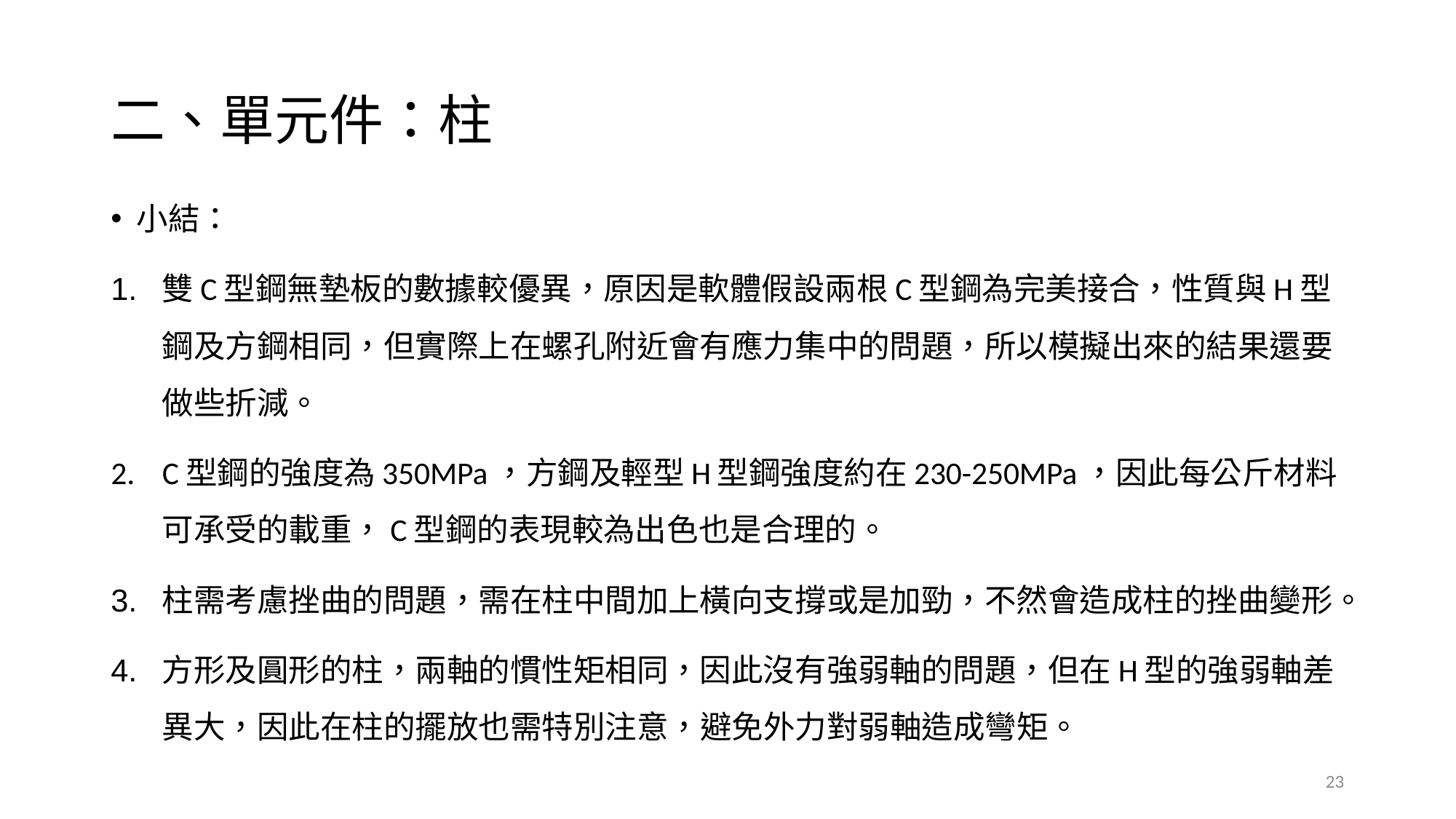

# 二、單元件：柱
小結：
雙C型鋼無墊板的數據較優異，原因是軟體假設兩根C型鋼為完美接合，性質與H型鋼及方鋼相同，但實際上在螺孔附近會有應力集中的問題，所以模擬出來的結果還要做些折減。
C型鋼的強度為350MPa，方鋼及輕型H型鋼強度約在230-250MPa，因此每公斤材料可承受的載重，C型鋼的表現較為出色也是合理的。
柱需考慮挫曲的問題，需在柱中間加上橫向支撐或是加勁，不然會造成柱的挫曲變形。
方形及圓形的柱，兩軸的慣性矩相同，因此沒有強弱軸的問題，但在H型的強弱軸差異大，因此在柱的擺放也需特別注意，避免外力對弱軸造成彎矩。

23